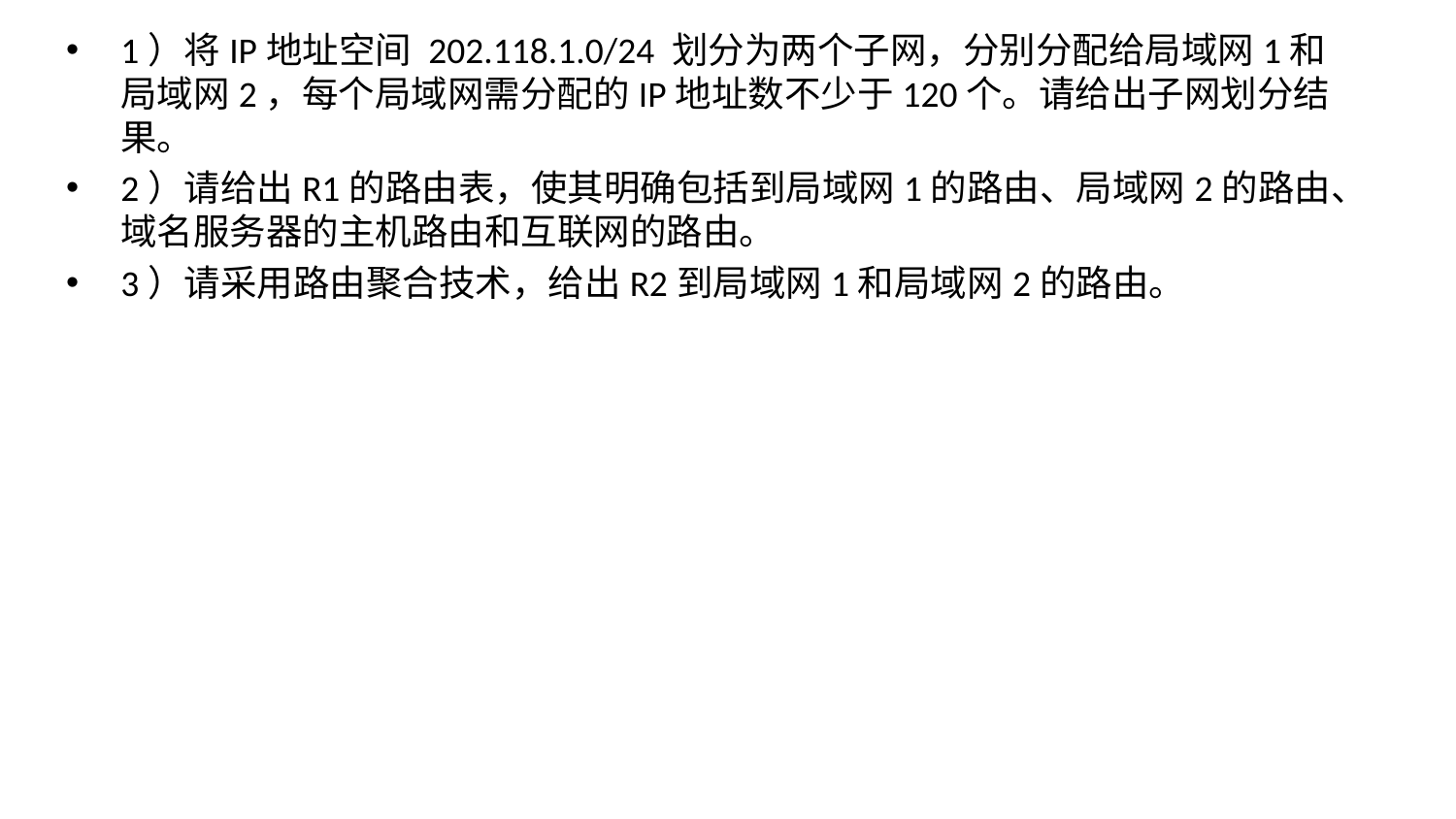

1）将IP地址空间 202.118.1.0/24 划分为两个子网，分别分配给局域网1和局域网2，每个局域网需分配的IP地址数不少于120个。请给出子网划分结果。
2）请给出R1的路由表，使其明确包括到局域网1的路由、局域网2的路由、域名服务器的主机路由和互联网的路由。
3）请采用路由聚合技术，给出R2到局域网1和局域网2的路由。